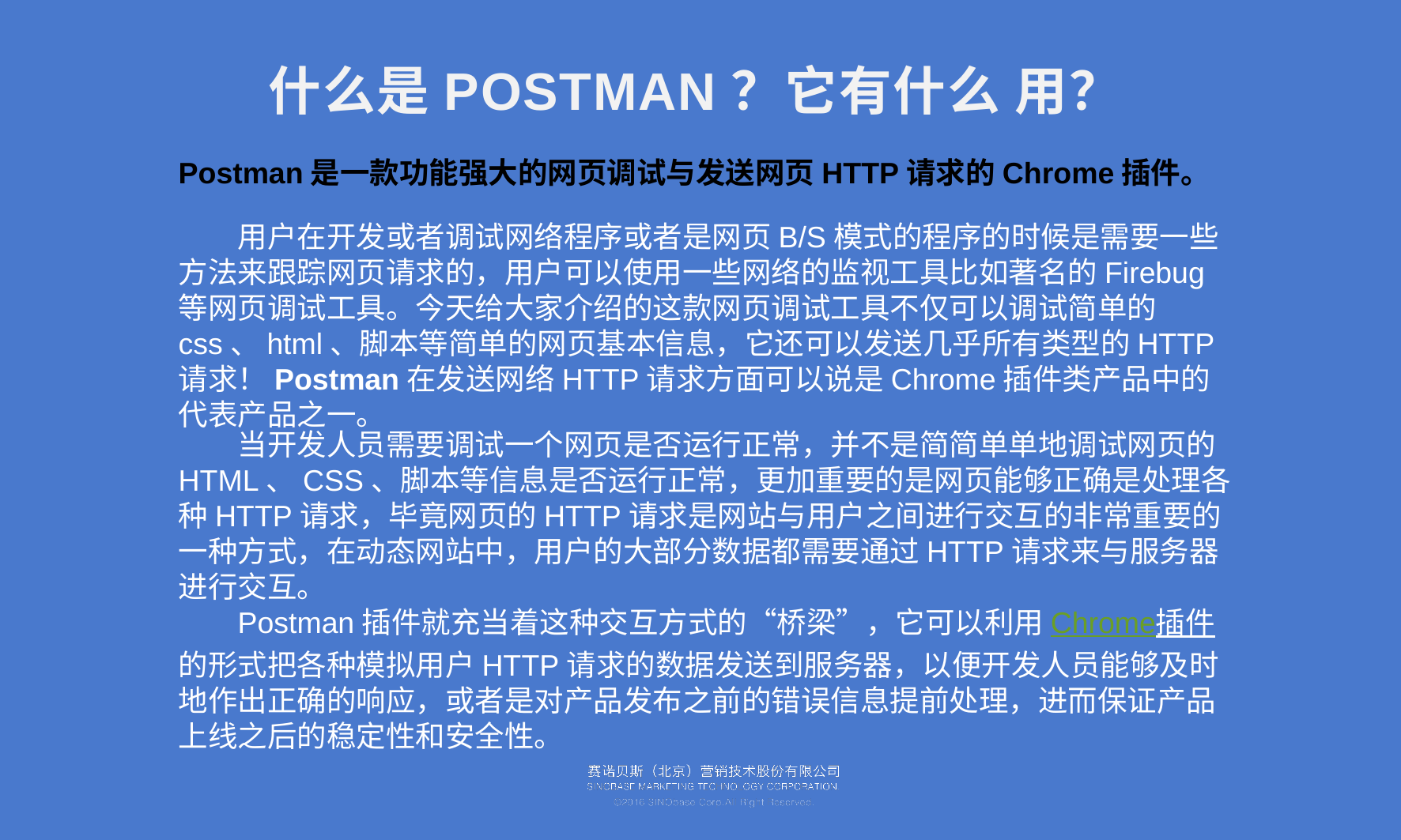

# 什么是postMan？它有什么 用？
Postman是一款功能强大的网页调试与发送网页HTTP请求的Chrome插件。
用户在开发或者调试网络程序或者是网页B/S模式的程序的时候是需要一些方法来跟踪网页请求的，用户可以使用一些网络的监视工具比如著名的Firebug等网页调试工具。今天给大家介绍的这款网页调试工具不仅可以调试简单的css、html、脚本等简单的网页基本信息，它还可以发送几乎所有类型的HTTP请求！Postman在发送网络HTTP请求方面可以说是Chrome插件类产品中的代表产品之一。
当开发人员需要调试一个网页是否运行正常，并不是简简单单地调试网页的HTML、CSS、脚本等信息是否运行正常，更加重要的是网页能够正确是处理各种HTTP请求，毕竟网页的HTTP请求是网站与用户之间进行交互的非常重要的一种方式，在动态网站中，用户的大部分数据都需要通过HTTP请求来与服务器进行交互。
Postman插件就充当着这种交互方式的“桥梁”，它可以利用Chrome插件的形式把各种模拟用户HTTP请求的数据发送到服务器，以便开发人员能够及时地作出正确的响应，或者是对产品发布之前的错误信息提前处理，进而保证产品上线之后的稳定性和安全性。